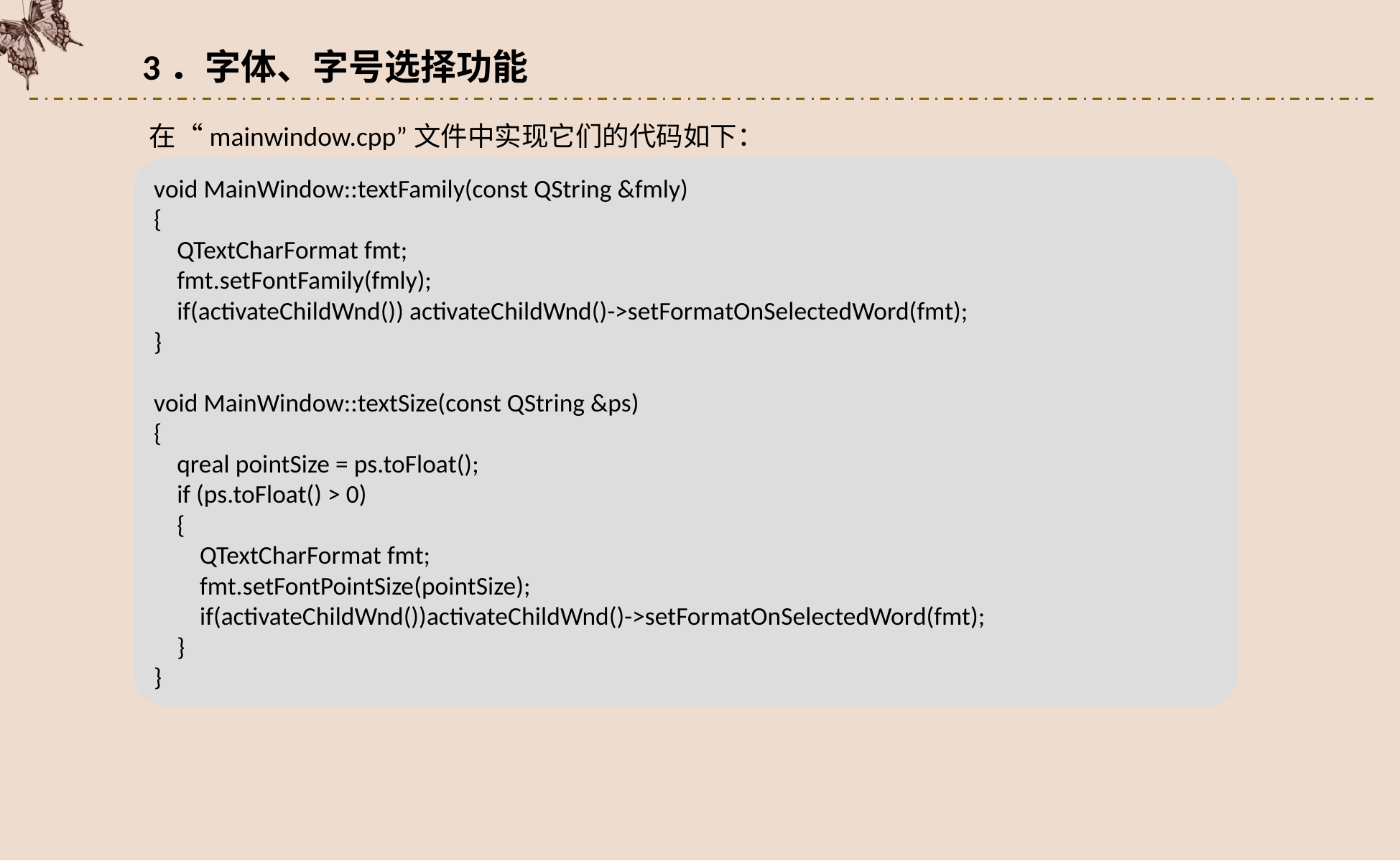

3．字体、字号选择功能
在“mainwindow.cpp”文件中实现它们的代码如下：
void MainWindow::textFamily(const QString &fmly)
{
    QTextCharFormat fmt;
    fmt.setFontFamily(fmly);
    if(activateChildWnd()) activateChildWnd()->setFormatOnSelectedWord(fmt);
}

void MainWindow::textSize(const QString &ps)
{
    qreal pointSize = ps.toFloat();
    if (ps.toFloat() > 0)
    {
        QTextCharFormat fmt;
        fmt.setFontPointSize(pointSize);
        if(activateChildWnd())activateChildWnd()->setFormatOnSelectedWord(fmt);
    }
}